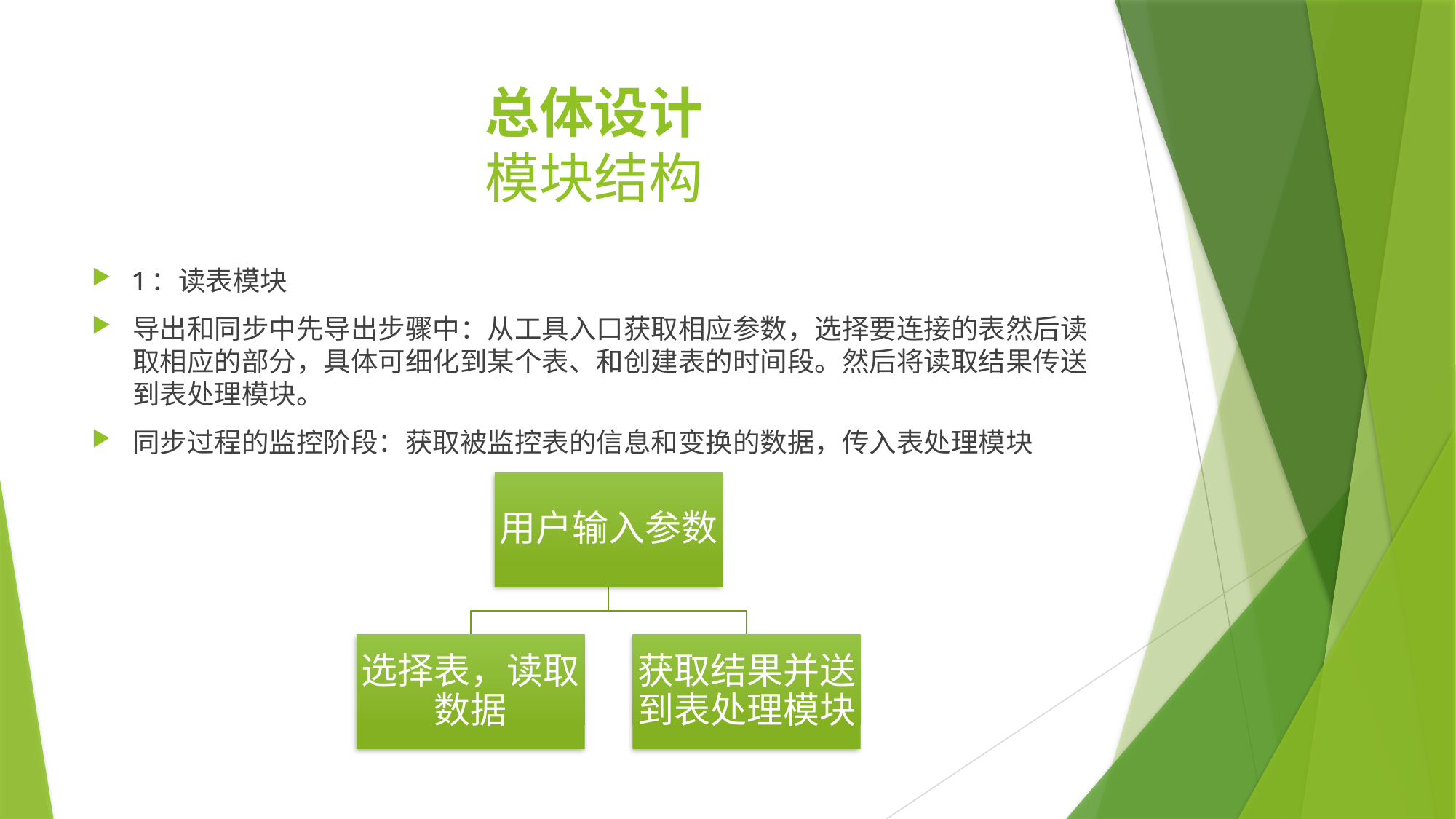

# 总体设计 模块结构
1：读表模块
导出和同步中先导出步骤中：从工具入口获取相应参数，选择要连接的表然后读取相应的部分，具体可细化到某个表、和创建表的时间段。然后将读取结果传送到表处理模块。
同步过程的监控阶段：获取被监控表的信息和变换的数据，传入表处理模块

用户输入参数
选择表，读取数据
获取结果并送到表处理模块